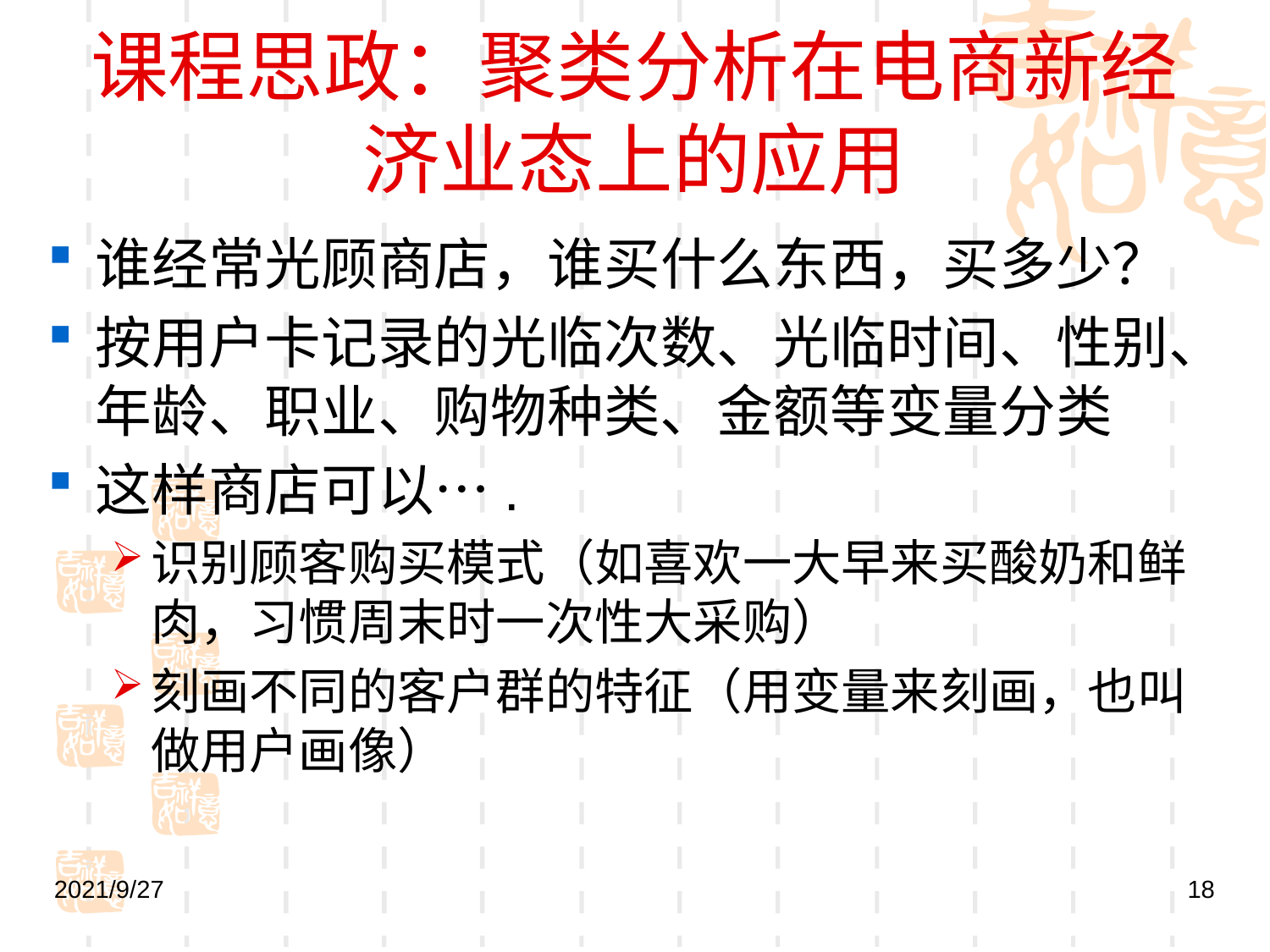

# 课程思政：聚类分析在电商新经济业态上的应用
谁经常光顾商店，谁买什么东西，买多少？
按用户卡记录的光临次数、光临时间、性别、年龄、职业、购物种类、金额等变量分类
这样商店可以….
识别顾客购买模式（如喜欢一大早来买酸奶和鲜肉，习惯周末时一次性大采购）
刻画不同的客户群的特征（用变量来刻画，也叫做用户画像）
2021/9/27
18